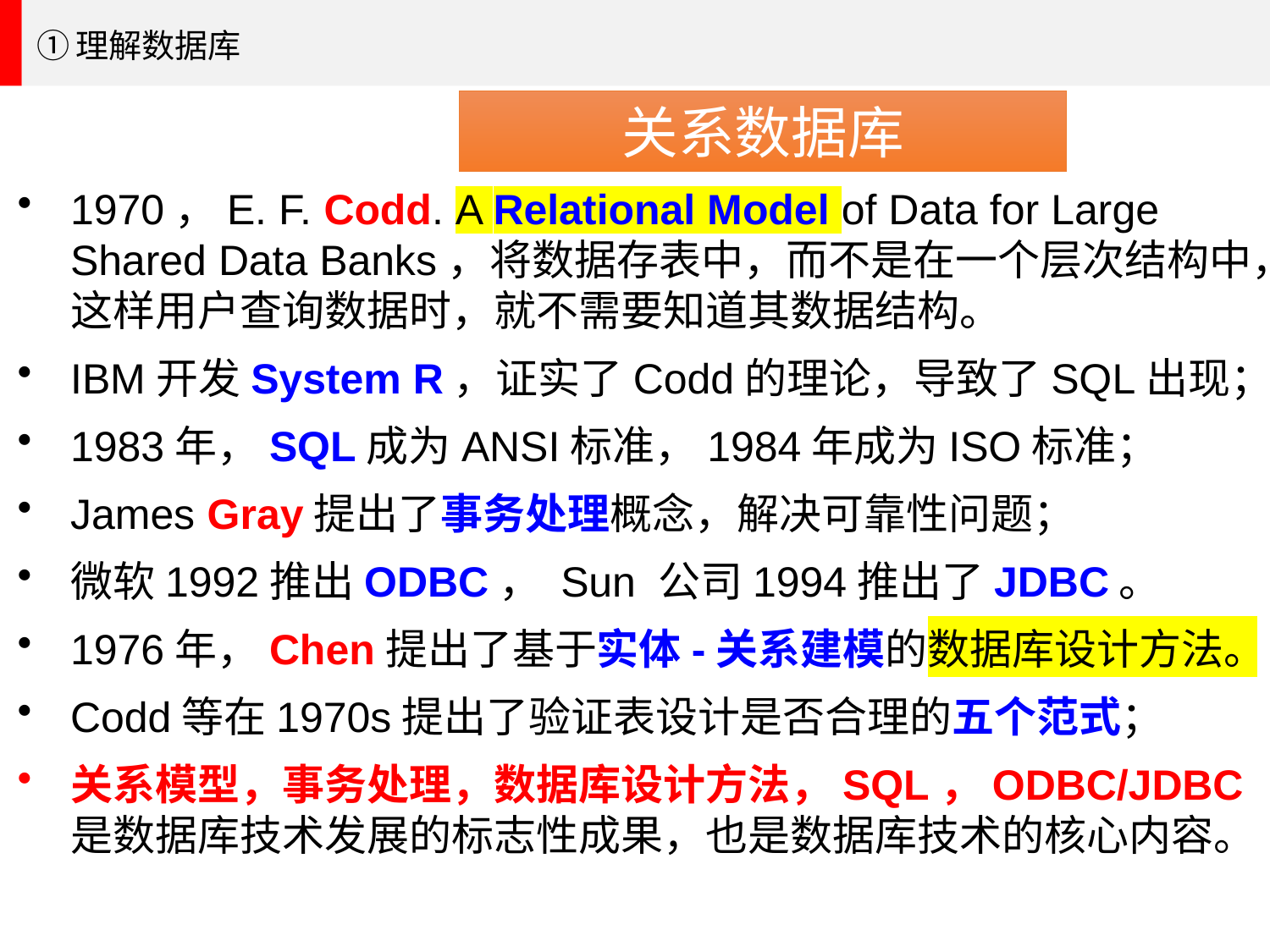

①理解数据库
关系数据库
1970，E. F. Codd. A Relational Model of Data for Large Shared Data Banks，将数据存表中，而不是在一个层次结构中，这样用户查询数据时，就不需要知道其数据结构。
IBM开发System R，证实了Codd的理论，导致了SQL出现；
1983年，SQL成为ANSI标准，1984年成为ISO标准；
James Gray提出了事务处理概念，解决可靠性问题；
微软1992推出ODBC， Sun 公司1994推出了JDBC。
1976年，Chen提出了基于实体-关系建模的数据库设计方法。
Codd等在1970s提出了验证表设计是否合理的五个范式；
关系模型，事务处理，数据库设计方法，SQL，ODBC/JDBC 是数据库技术发展的标志性成果，也是数据库技术的核心内容。